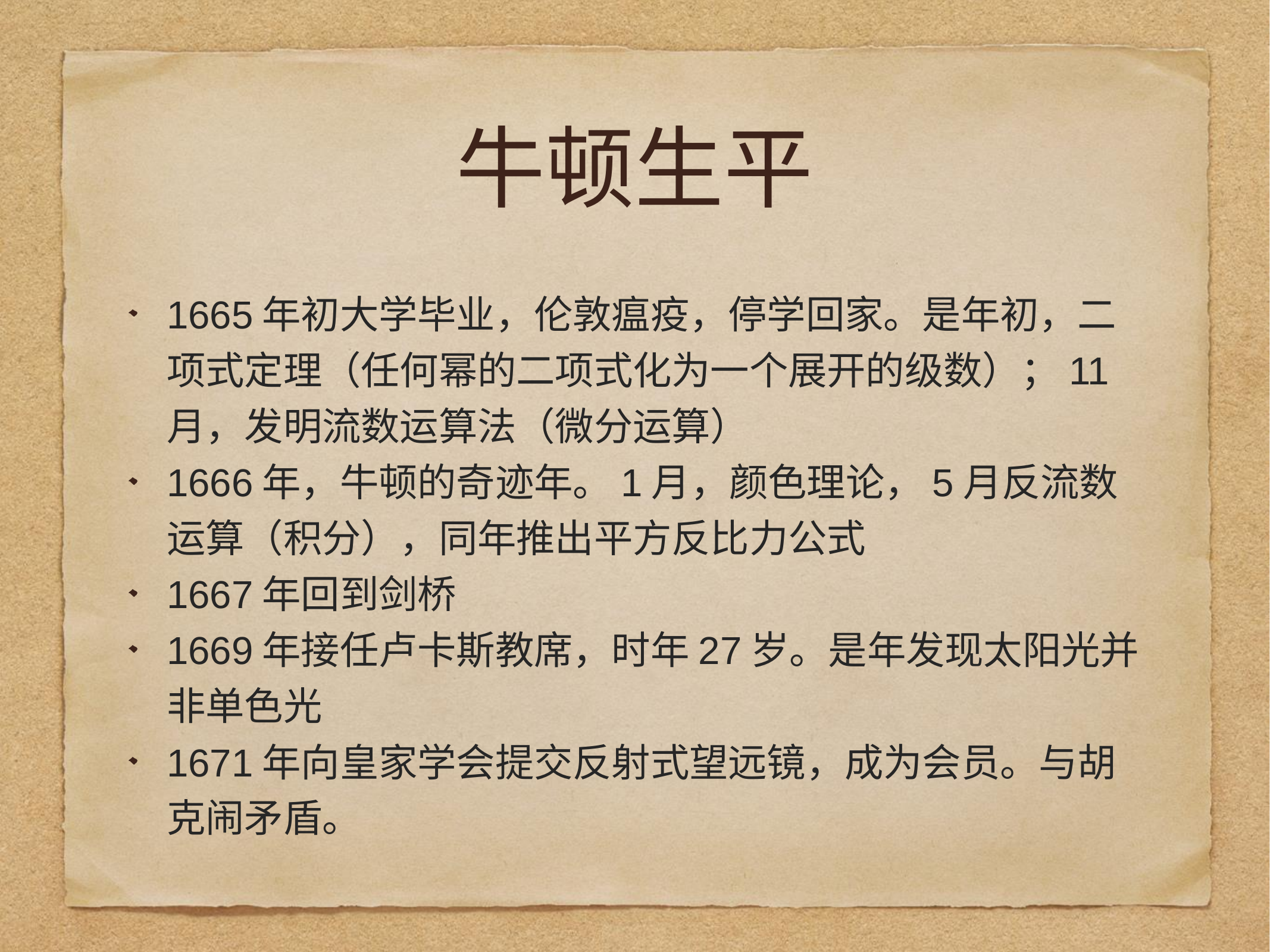

# 牛顿生平
1665年初大学毕业，伦敦瘟疫，停学回家。是年初，二项式定理（任何幂的二项式化为一个展开的级数）；11月，发明流数运算法（微分运算）
1666年，牛顿的奇迹年。1月，颜色理论，5月反流数运算（积分），同年推出平方反比力公式
1667年回到剑桥
1669年接任卢卡斯教席，时年27岁。是年发现太阳光并非单色光
1671年向皇家学会提交反射式望远镜，成为会员。与胡克闹矛盾。